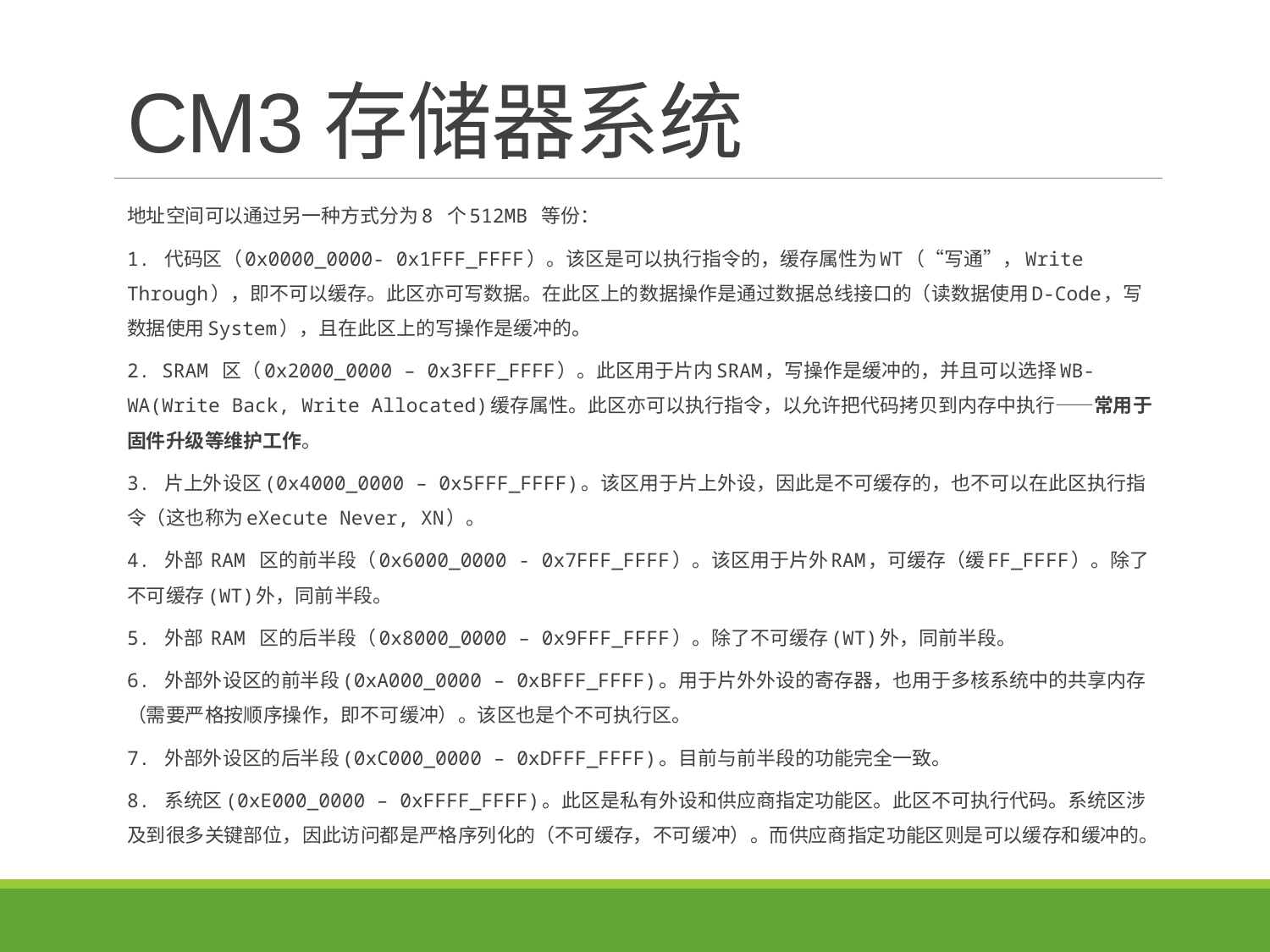

# CM3存储器系统
地址空间可以通过另一种方式分为8 个512MB 等份：
1. 代码区（0x0000_0000‐ 0x1FFF_FFFF）。该区是可以执行指令的，缓存属性为WT（“写通”，Write Through），即不可以缓存。此区亦可写数据。在此区上的数据操作是通过数据总线接口的（读数据使用D‐Code，写数据使用System），且在此区上的写操作是缓冲的。
2. SRAM 区（0x2000_0000 – 0x3FFF_FFFF）。此区用于片内SRAM，写操作是缓冲的，并且可以选择WB‐WA(Write Back, Write Allocated)缓存属性。此区亦可以执行指令，以允许把代码拷贝到内存中执行——常用于固件升级等维护工作。
3. 片上外设区(0x4000_0000 – 0x5FFF_FFFF)。该区用于片上外设，因此是不可缓存的，也不可以在此区执行指令（这也称为eXecute Never, XN）。
4. 外部 RAM 区的前半段（0x6000_0000 ‐ 0x7FFF_FFFF）。该区用于片外RAM，可缓存（缓FF_FFFF）。除了不可缓存(WT)外，同前半段。
5. 外部 RAM 区的后半段（0x8000_0000 – 0x9FFF_FFFF）。除了不可缓存(WT)外，同前半段。
6. 外部外设区的前半段(0xA000_0000 – 0xBFFF_FFFF)。用于片外外设的寄存器，也用于多核系统中的共享内存（需要严格按顺序操作，即不可缓冲）。该区也是个不可执行区。
7. 外部外设区的后半段(0xC000_0000 – 0xDFFF_FFFF)。目前与前半段的功能完全一致。
8. 系统区(0xE000_0000 – 0xFFFF_FFFF)。此区是私有外设和供应商指定功能区。此区不可执行代码。系统区涉及到很多关键部位，因此访问都是严格序列化的（不可缓存，不可缓冲）。而供应商指定功能区则是可以缓存和缓冲的。